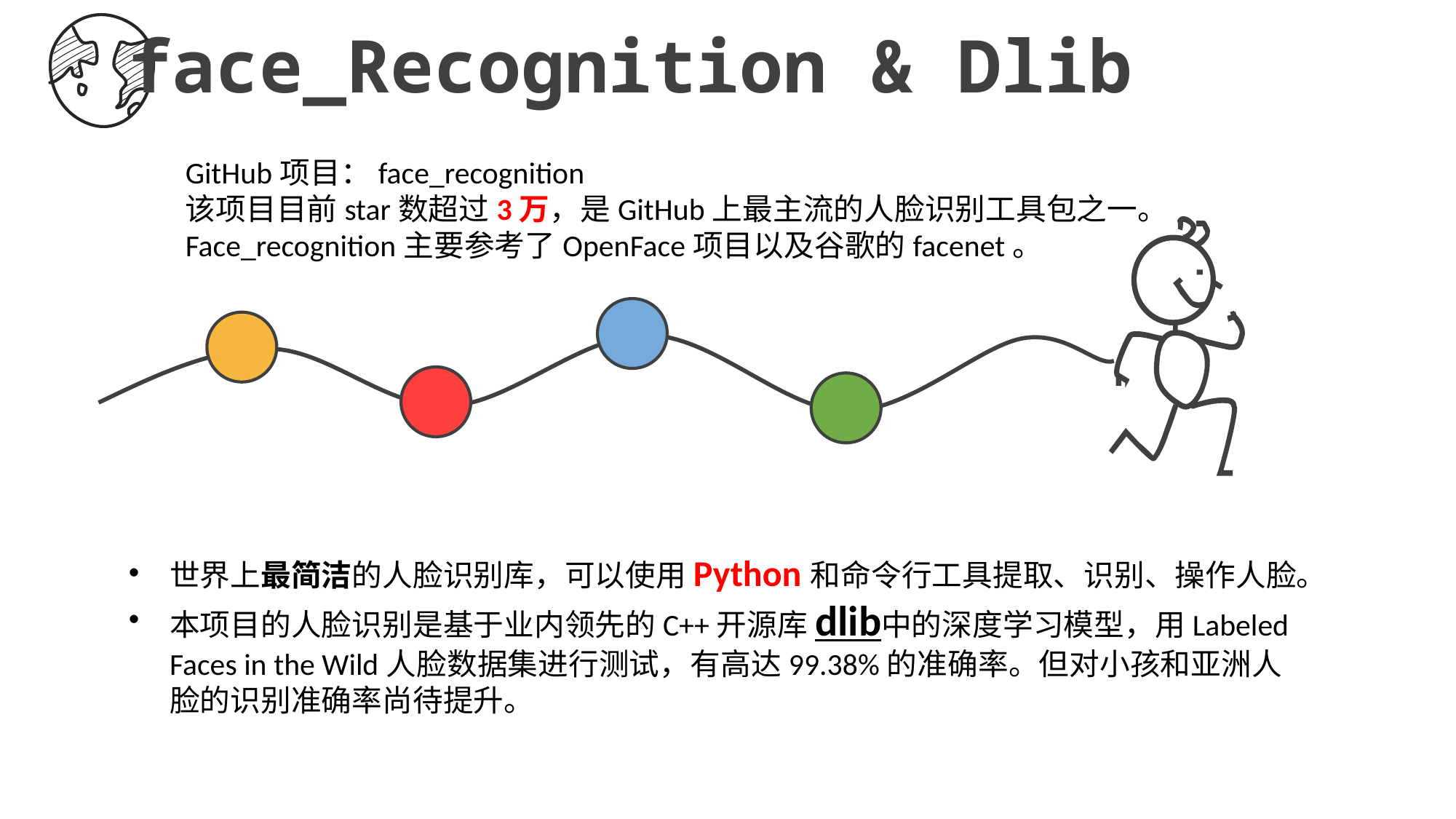

face_Recognition & Dlib

GitHub项目：face_recognition
该项目目前star数超过3万，是GitHub上最主流的人脸识别工具包之一。
Face_recognition主要参考了OpenFace项目以及谷歌的facenet。

世界上最简洁的人脸识别库，可以使用Python和命令行工具提取、识别、操作人脸。
本项目的人脸识别是基于业内领先的C++开源库dlib中的深度学习模型，用Labeled Faces in the Wild人脸数据集进行测试，有高达99.38%的准确率。但对小孩和亚洲人脸的识别准确率尚待提升。